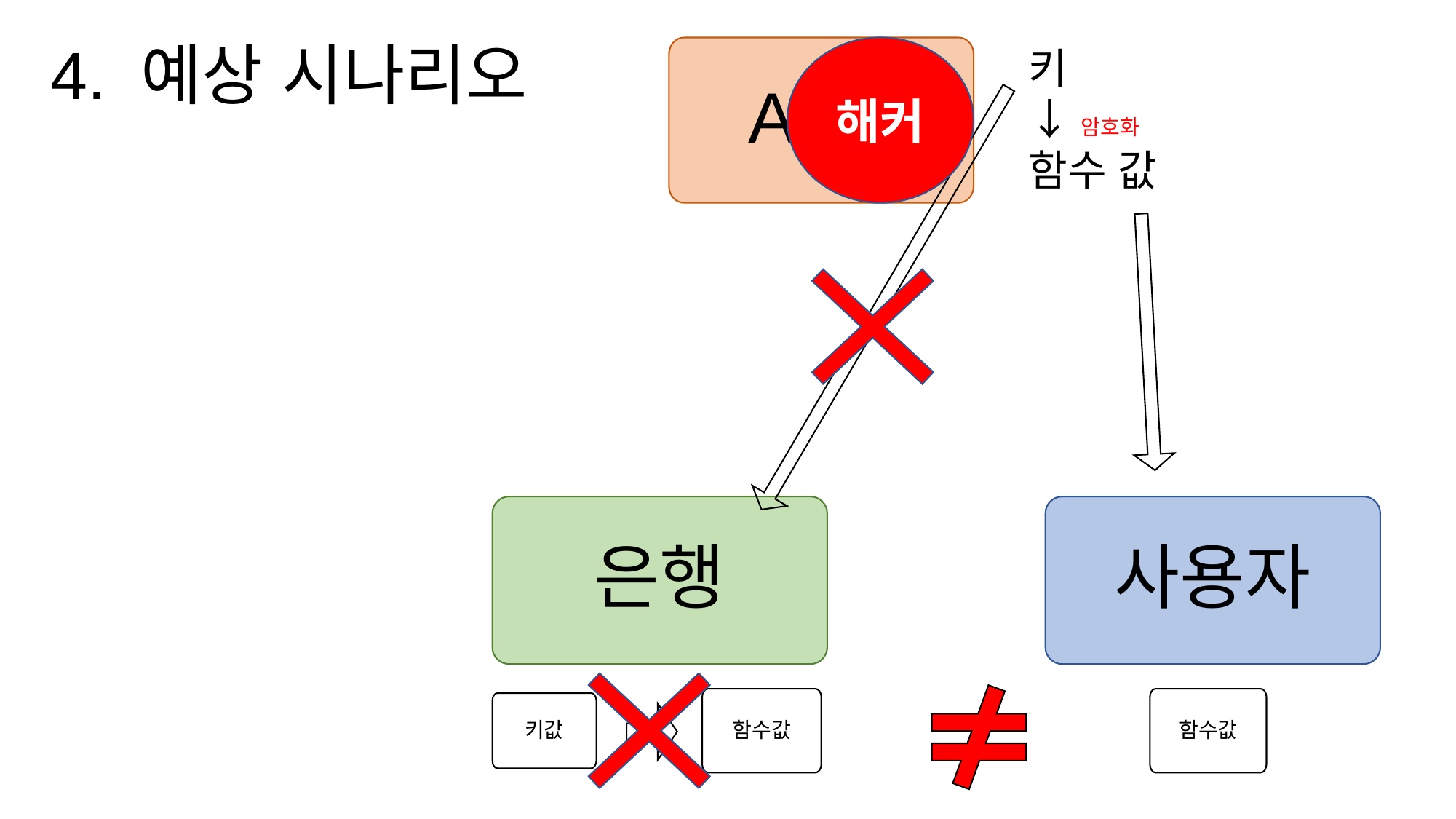

4. 예상 시나리오

키
↓암호화
함수 값
ATM

은행
사용자
함수값
함수값
키값

해커